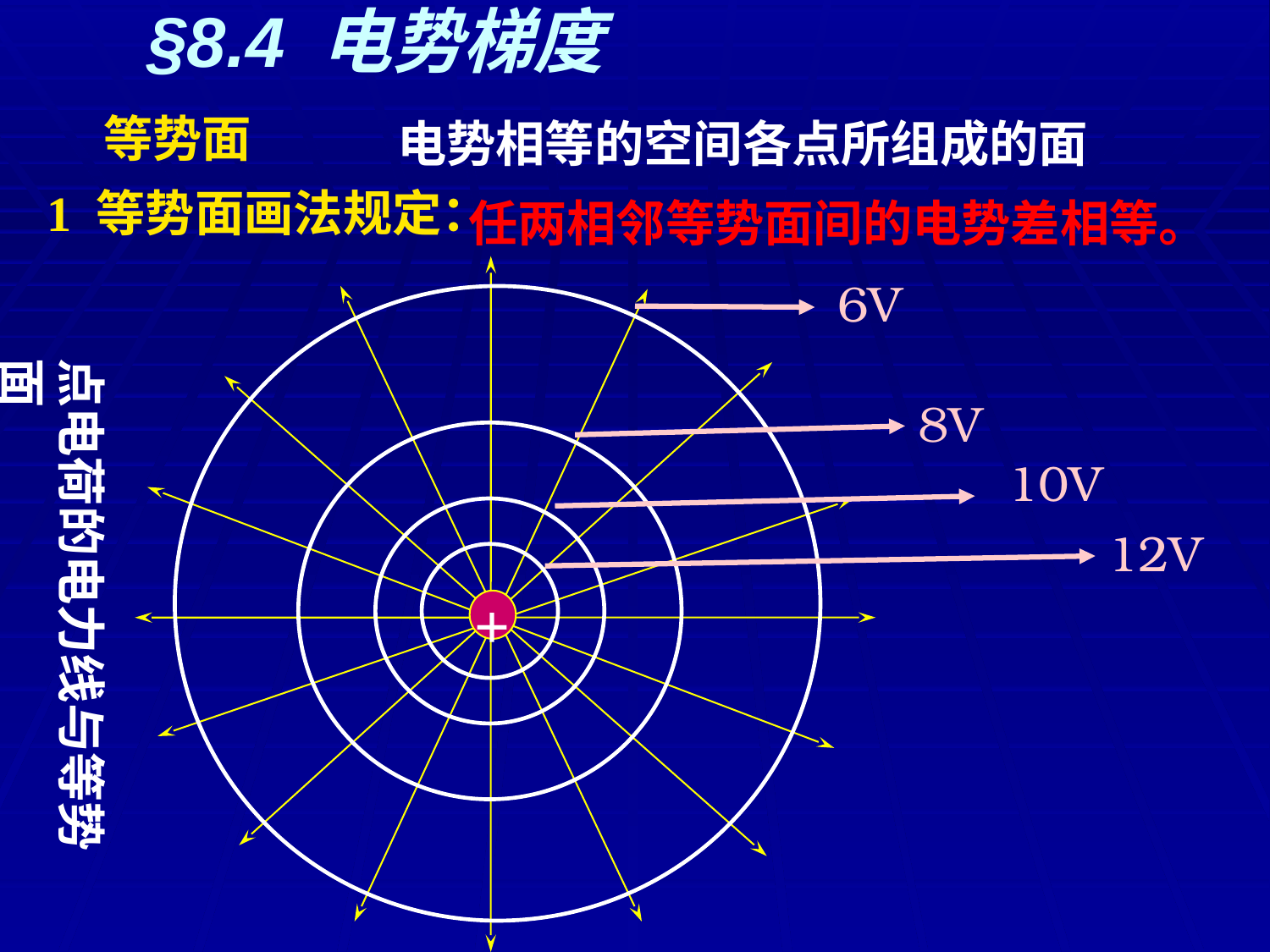

§8.4 电势梯度
等势面
电势相等的空间各点所组成的面
1 等势面画法规定：
任两相邻等势面间的电势差相等。

+

6V

点电荷的电力线与等势面

8V

10V

12V